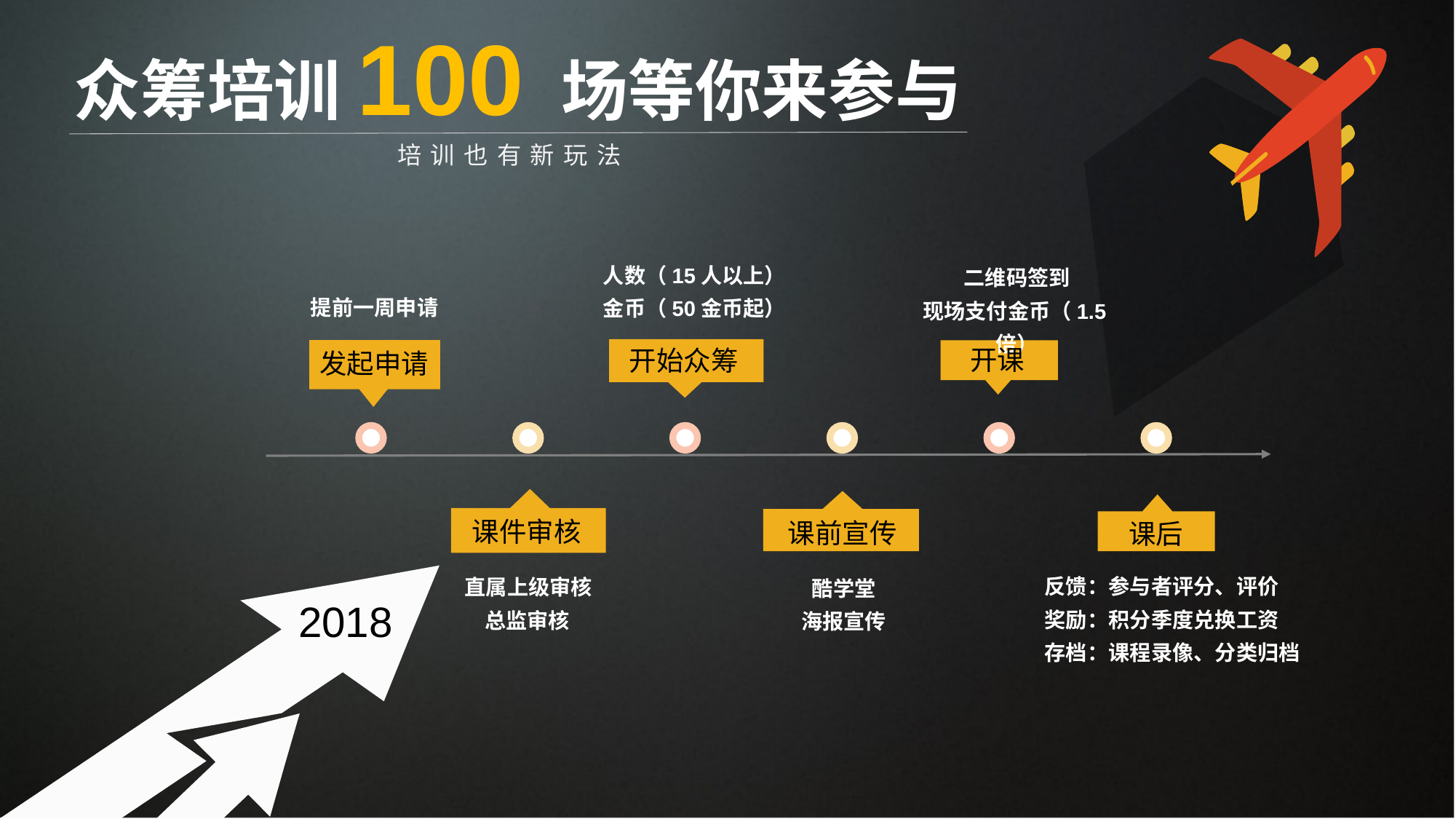

众筹培训100 场等你来参与
培训也有新玩法

人数（15人以上）
金币（50金币起）
二维码签到
现场支付金币（1.5倍）

提前一周申请
开课
开始众筹

发起申请

课件审核
课前宣传
课后
反馈：参与者评分、评价
奖励：积分季度兑换工资
存档：课程录像、分类归档
直属上级审核
   总监审核
酷学堂
海报宣传

2018